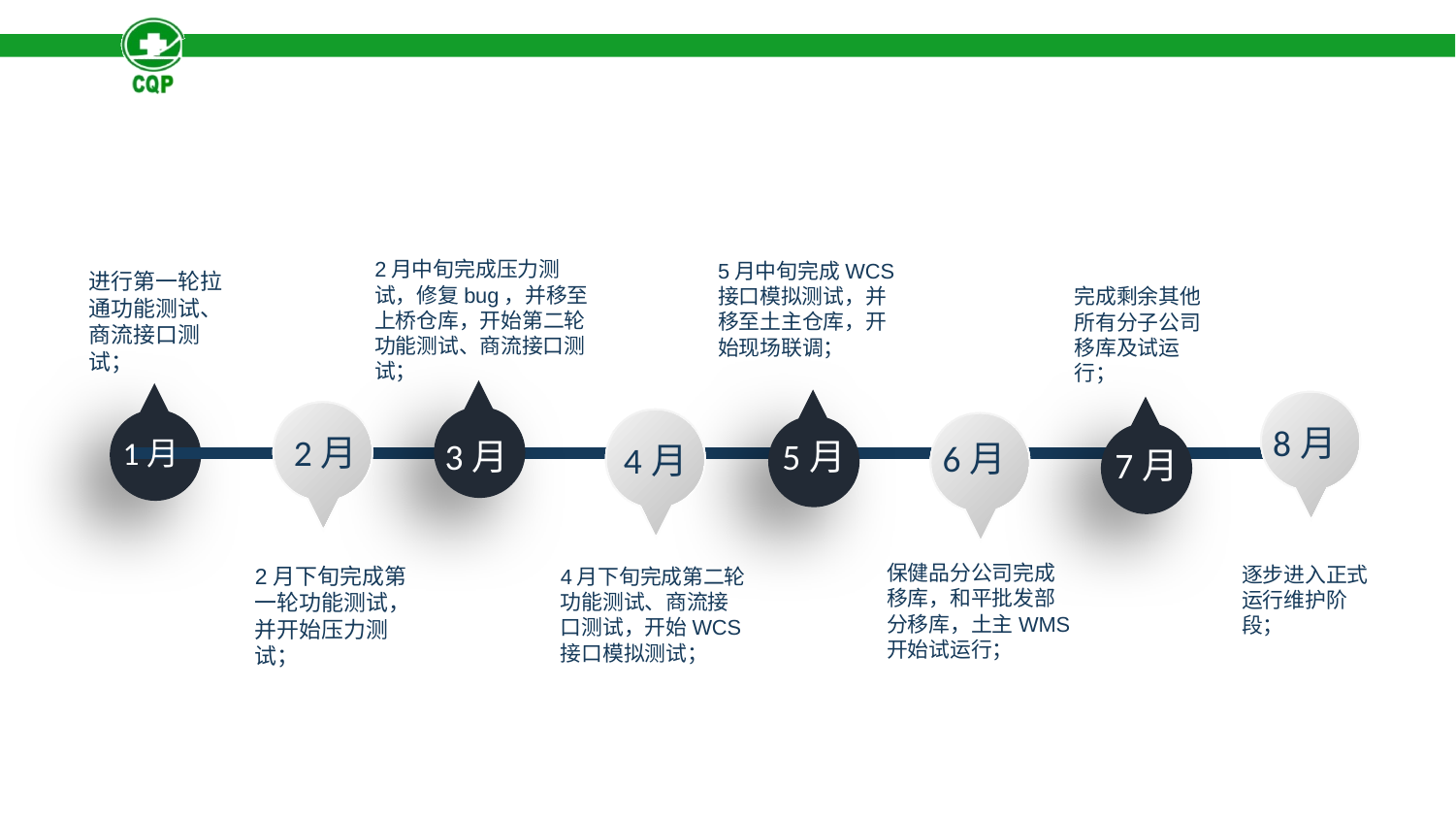

2月中旬完成压力测试，修复bug，并移至上桥仓库，开始第二轮功能测试、商流接口测试；
5月中旬完成WCS接口模拟测试，并移至土主仓库，开始现场联调；
进行第一轮拉通功能测试、商流接口测试；
完成剩余其他所有分子公司移库及试运行；

8月
2月
1月
3月
5月
6月
4月
7月
保健品分公司完成移库，和平批发部分移库，土主WMS开始试运行；
逐步进入正式运行维护阶段；
2月下旬完成第一轮功能测试，并开始压力测试；
4月下旬完成第二轮功能测试、商流接口测试，开始WCS接口模拟测试；